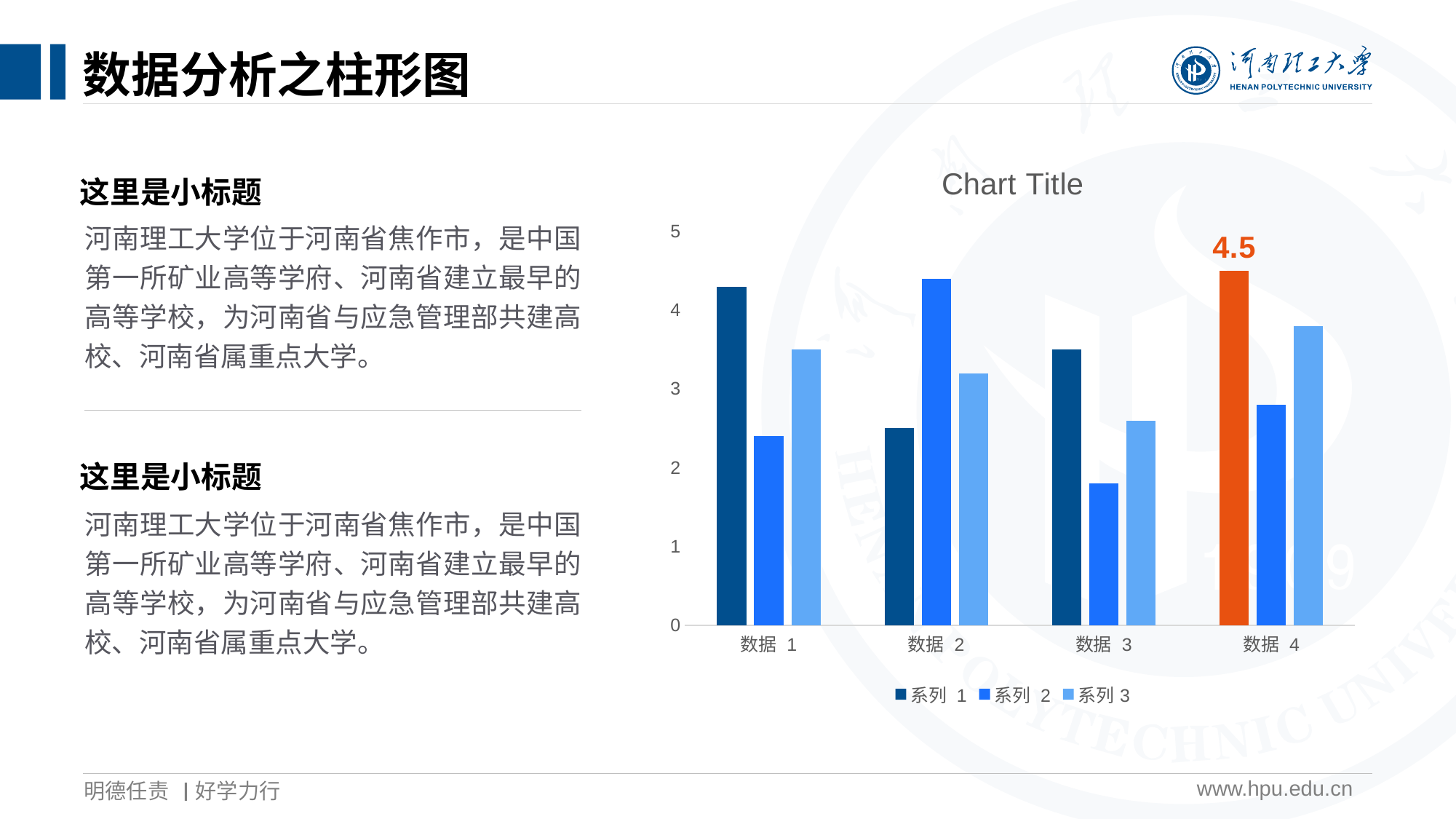

# 数据分析之柱形图

### Chart:

| Category | 系列 1 | 系列 2 | 系列3 |
|---|---|---|---|
| 数据 1 | 4.3 | 2.4 | 3.5 |
| 数据 2 | 2.5 | 4.4 | 3.2 |
| 数据 3 | 3.5 | 1.8 | 2.6 |
| 数据 4 | 4.5 | 2.8 | 3.8 |
这里是小标题
河南理工大学位于河南省焦作市，是中国第一所矿业高等学府、河南省建立最早的高等学校，为河南省与应急管理部共建高校、河南省属重点大学。
这里是小标题
河南理工大学位于河南省焦作市，是中国第一所矿业高等学府、河南省建立最早的高等学校，为河南省与应急管理部共建高校、河南省属重点大学。